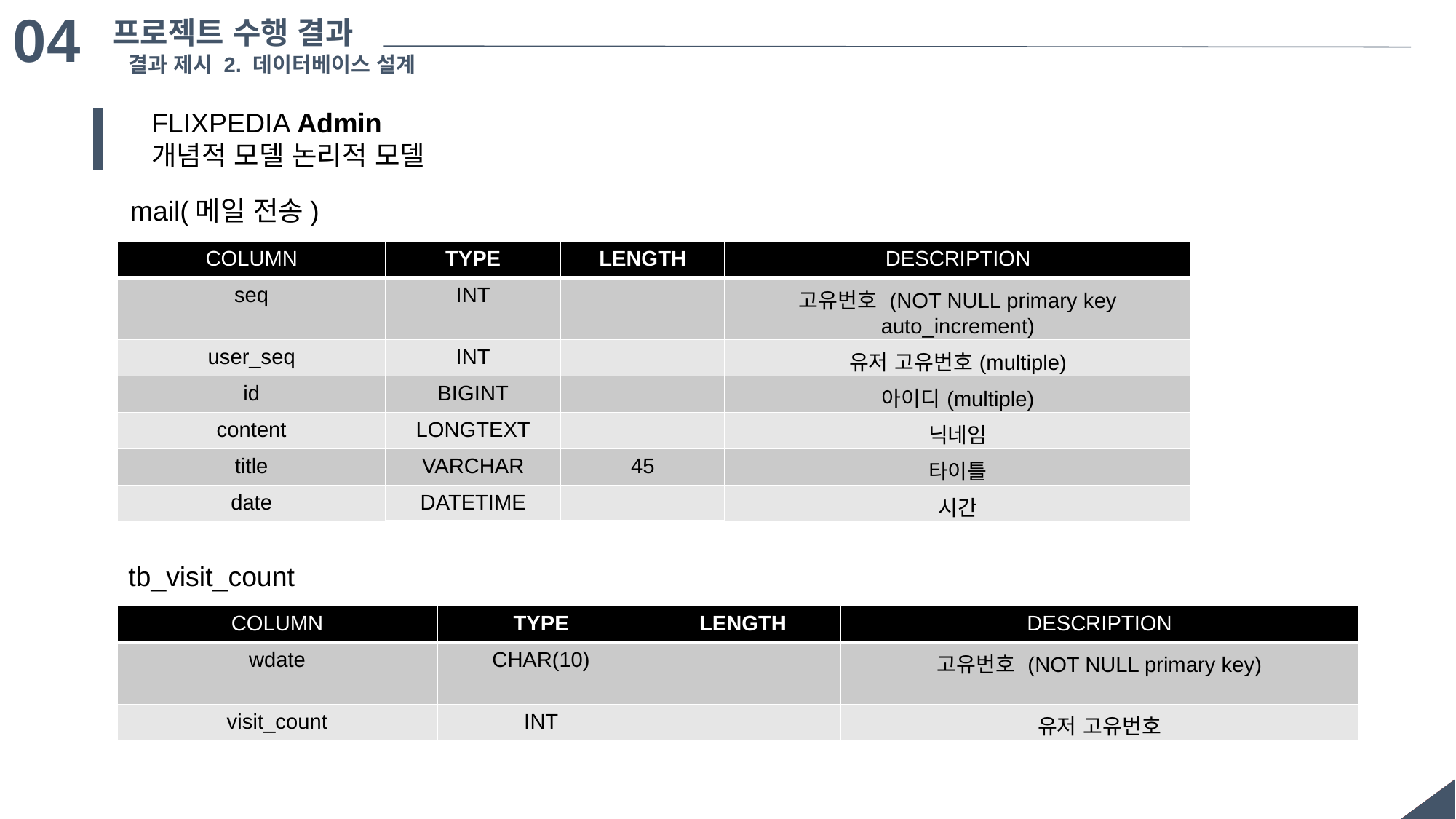

04
프로젝트 수행 결과
결과 제시 2. 데이터베이스 설계
FLIXPEDIA Admin
개념적 모델 논리적 모델

mail(메일 전송)
| COLUMN | TYPE | LENGTH | DESCRIPTION |
| --- | --- | --- | --- |
| seq | INT |  | 고유번호 (NOT NULL primary key auto\_increment) |
| user\_seq | INT |  | 유저 고유번호(multiple) |
| id | BIGINT |  | 아이디(multiple) |
| content | LONGTEXT |  | 닉네임 |
| title | VARCHAR | 45 | 타이틀 |
| date | DATETIME |  | 시간 |
tb_visit_count
| COLUMN | TYPE | LENGTH | DESCRIPTION |
| --- | --- | --- | --- |
| wdate | CHAR(10) |  | 고유번호 (NOT NULL primary key) |
| visit\_count | INT |  | 유저 고유번호 |